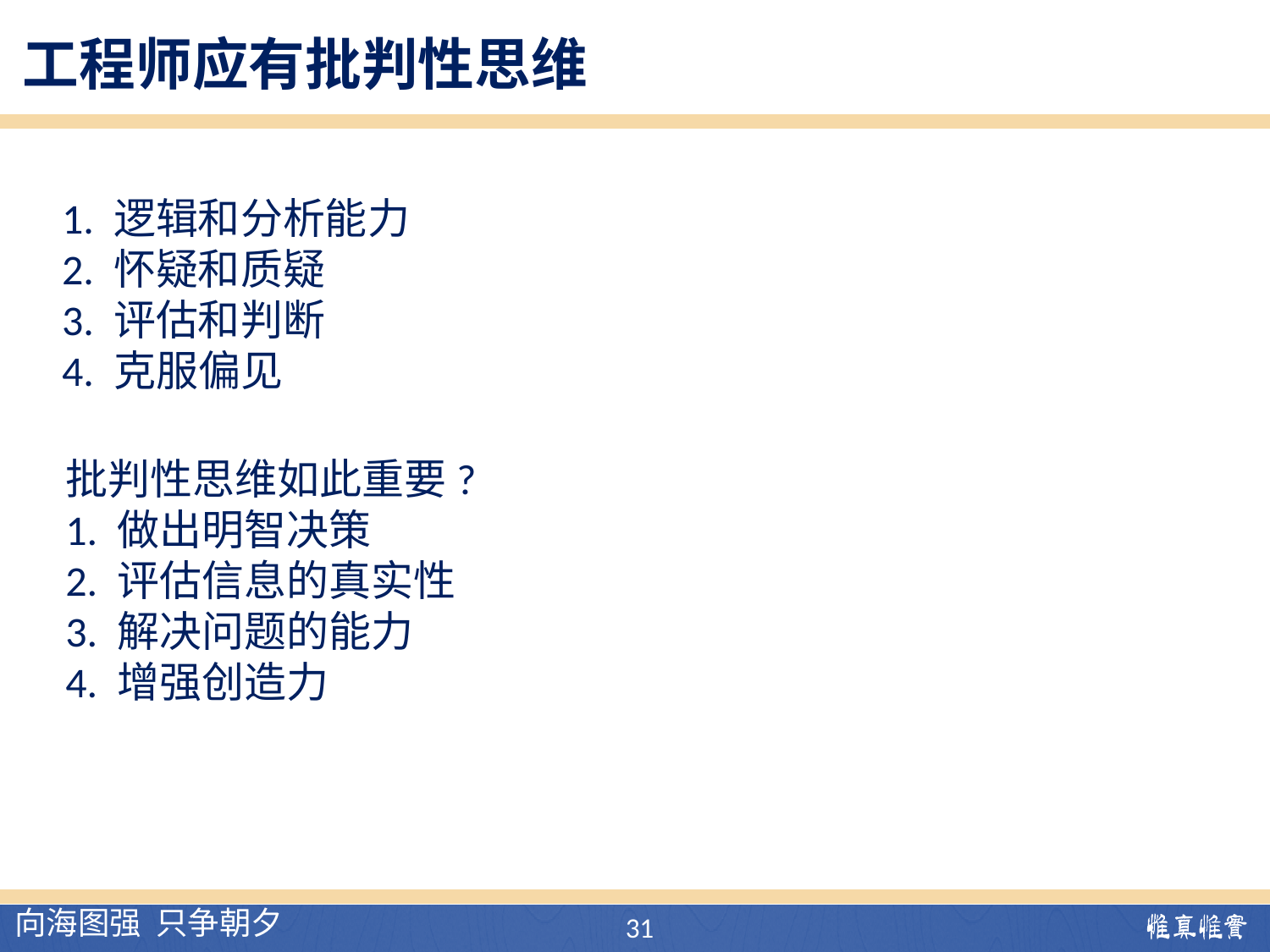

工程师应有批判性思维
1. 逻辑和分析能力
2. 怀疑和质疑
3. 评估和判断
4. 克服偏见
批判性思维如此重要?
1. 做出明智决策
2. 评估信息的真实性
3. 解决问题的能力
4. 增强创造力
31